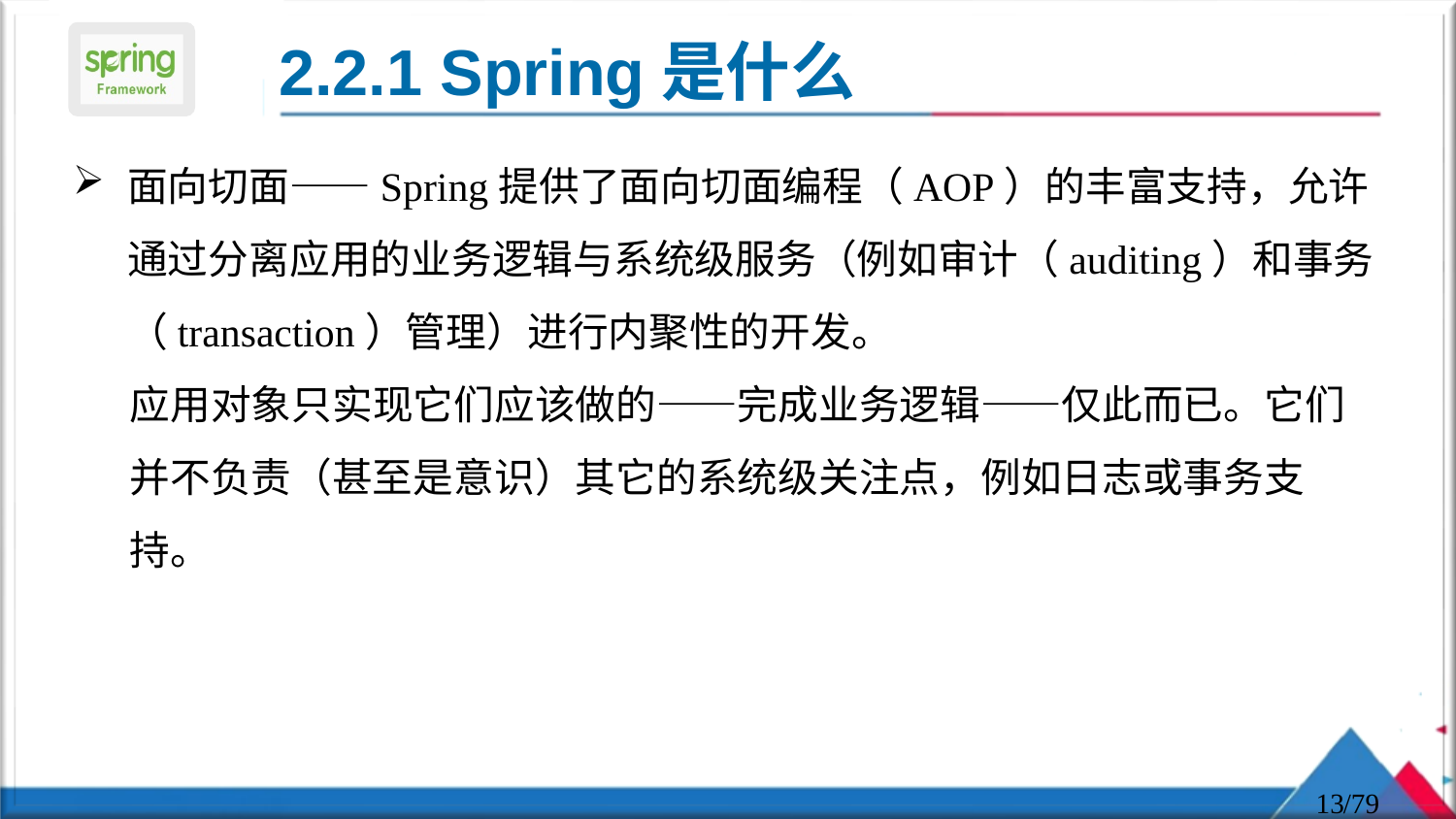

# 2.2.1 Spring是什么
面向切面——Spring提供了面向切面编程（AOP）的丰富支持，允许通过分离应用的业务逻辑与系统级服务（例如审计（auditing）和事务（transaction）管理）进行内聚性的开发。
应用对象只实现它们应该做的——完成业务逻辑——仅此而已。它们并不负责（甚至是意识）其它的系统级关注点，例如日志或事务支持。

13
/79